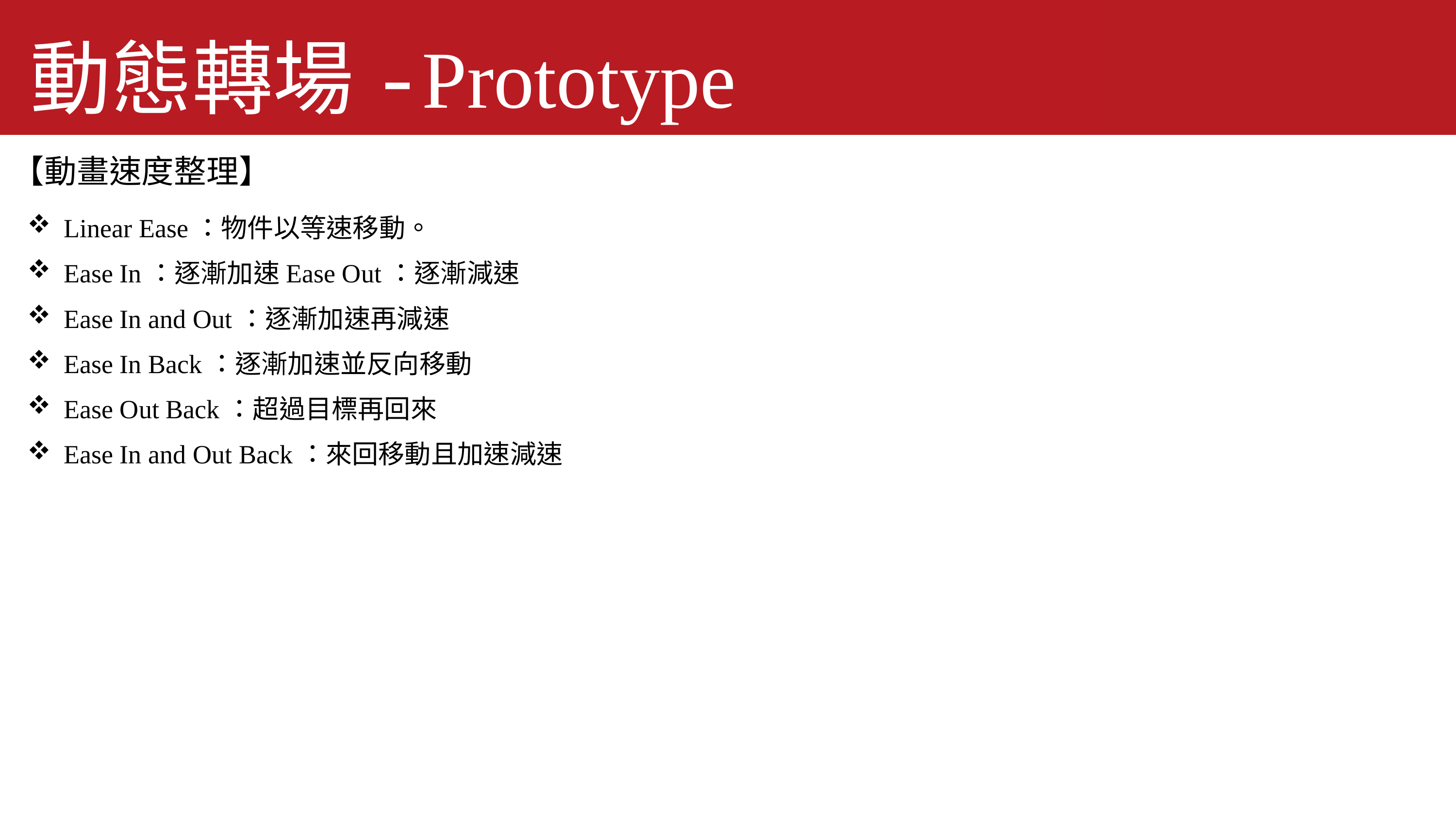

動態轉場-Prototype
【動畫速度整理】
Linear Ease：物件以等速移動。
Ease In：逐漸加速Ease Out：逐漸減速
Ease In and Out：逐漸加速再減速
Ease In Back：逐漸加速並反向移動
Ease Out Back：超過目標再回來
Ease In and Out Back：來回移動且加速減速